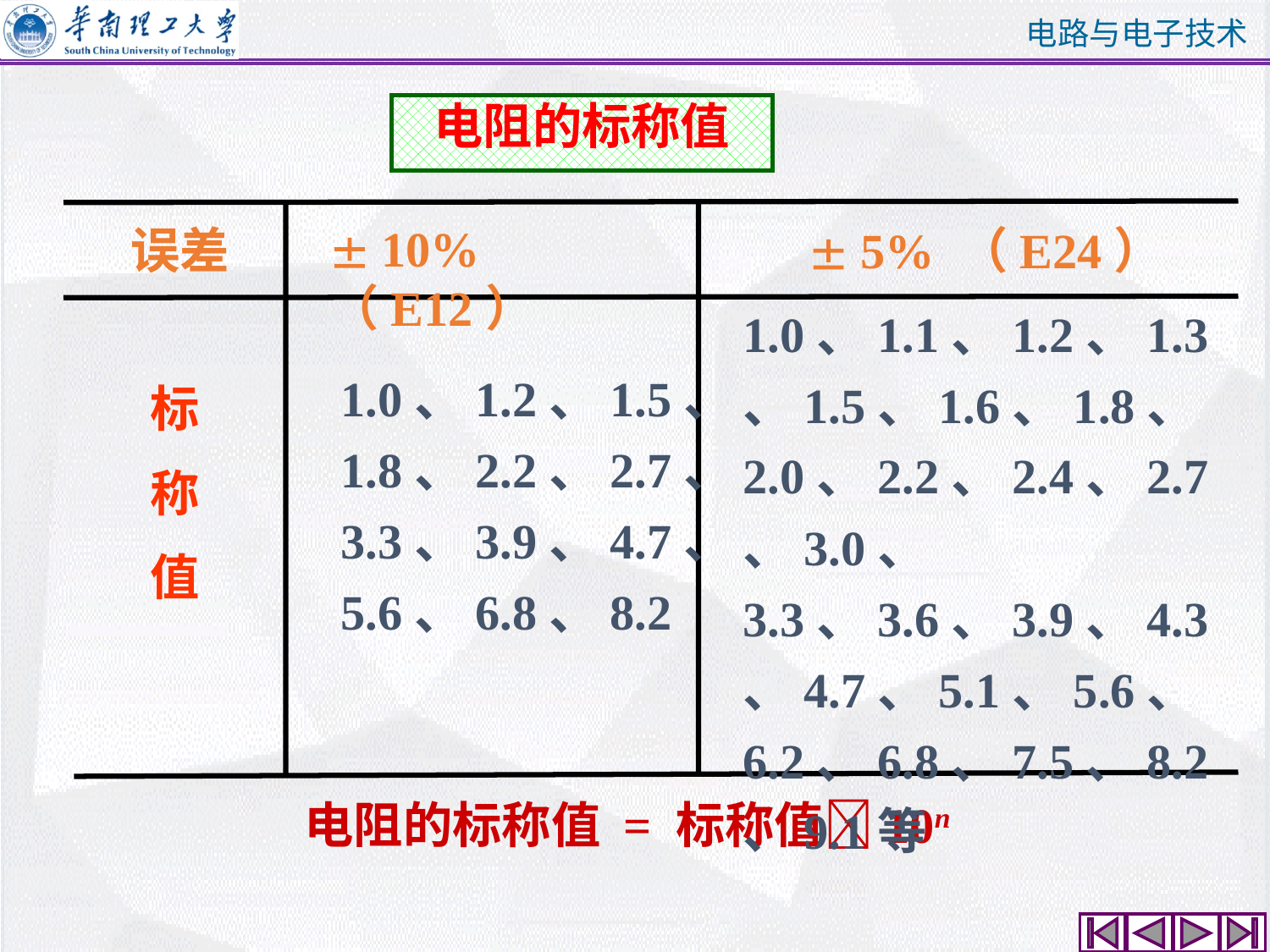

# 电阻的标称值

± 10%（E12）
误差
± 5% （E24）
1.0、1.1、1.2、1.3、1.5、1.6、1.8、2.0、2.2、2.4、2.7、3.0、
3.3、3.6、3.9、4.3、4.7、5.1、5.6、6.2、6.8、7.5、8.2、9.1等

1.0、1.2、1.5、
1.8、2.2、2.7、
3.3、3.9、4.7、
5.6、6.8、8.2
标
称
值

电阻的标称值 = 标称值×10n